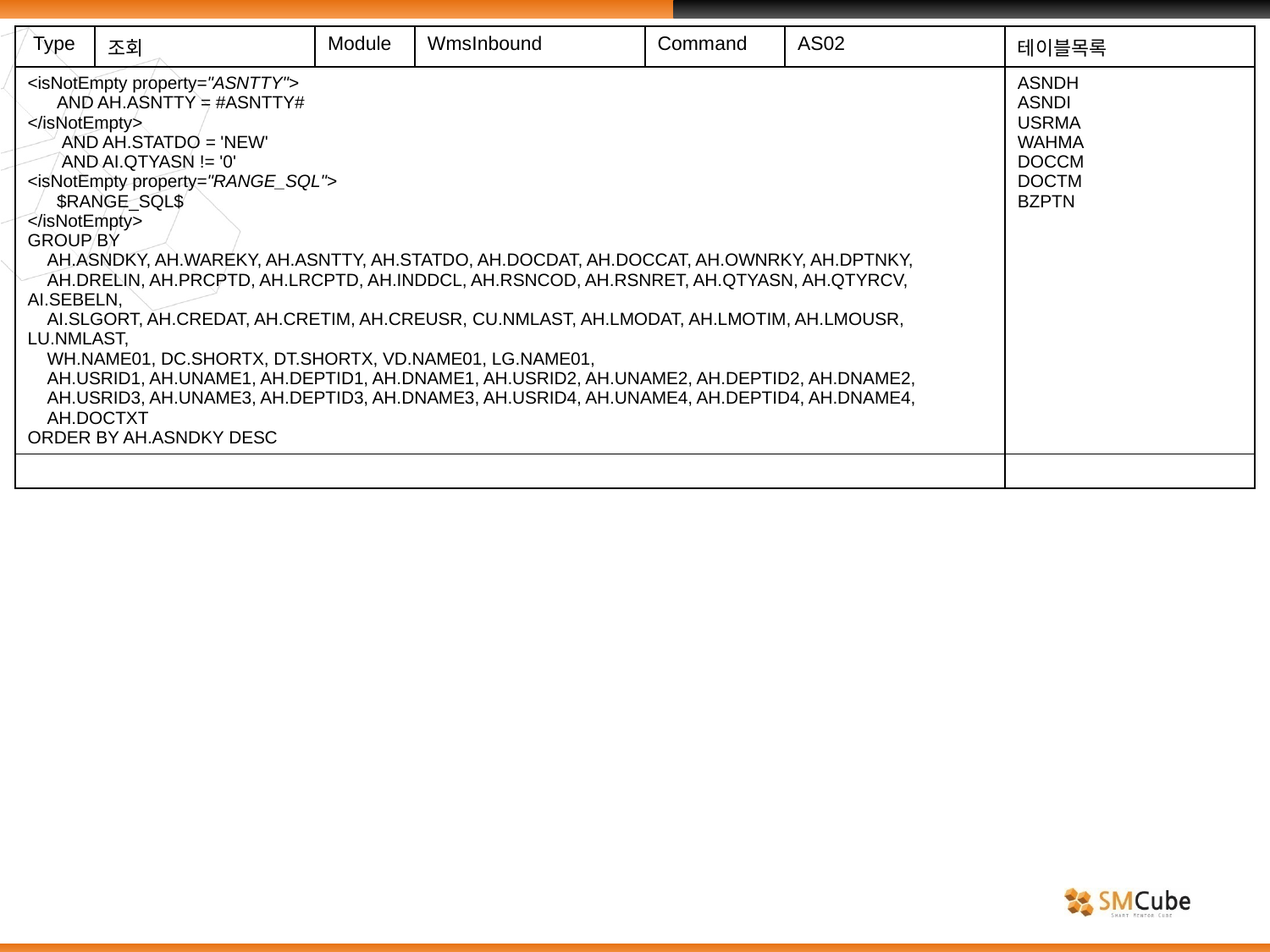

| Type | 조회 | Module | WmsInbound | Command | AS02 | 테이블목록 |
| --- | --- | --- | --- | --- | --- | --- |
| <isNotEmpty property="ASNTTY"> AND AH.ASNTTY = #ASNTTY# </isNotEmpty> AND AH.STATDO = 'NEW' AND AI.QTYASN != '0' <isNotEmpty property="RANGE\_SQL"> $RANGE\_SQL$ </isNotEmpty> GROUP BY AH.ASNDKY, AH.WAREKY, AH.ASNTTY, AH.STATDO, AH.DOCDAT, AH.DOCCAT, AH.OWNRKY, AH.DPTNKY, AH.DRELIN, AH.PRCPTD, AH.LRCPTD, AH.INDDCL, AH.RSNCOD, AH.RSNRET, AH.QTYASN, AH.QTYRCV, AI.SEBELN, AI.SLGORT, AH.CREDAT, AH.CRETIM, AH.CREUSR, CU.NMLAST, AH.LMODAT, AH.LMOTIM, AH.LMOUSR, LU.NMLAST, WH.NAME01, DC.SHORTX, DT.SHORTX, VD.NAME01, LG.NAME01, AH.USRID1, AH.UNAME1, AH.DEPTID1, AH.DNAME1, AH.USRID2, AH.UNAME2, AH.DEPTID2, AH.DNAME2, AH.USRID3, AH.UNAME3, AH.DEPTID3, AH.DNAME3, AH.USRID4, AH.UNAME4, AH.DEPTID4, AH.DNAME4, AH.DOCTXT ORDER BY AH.ASNDKY DESC |  |  |  |  |  | ASNDH ASNDI USRMA WAHMA DOCCM DOCTM BZPTN |
|  |  |  |  |  |  |  |